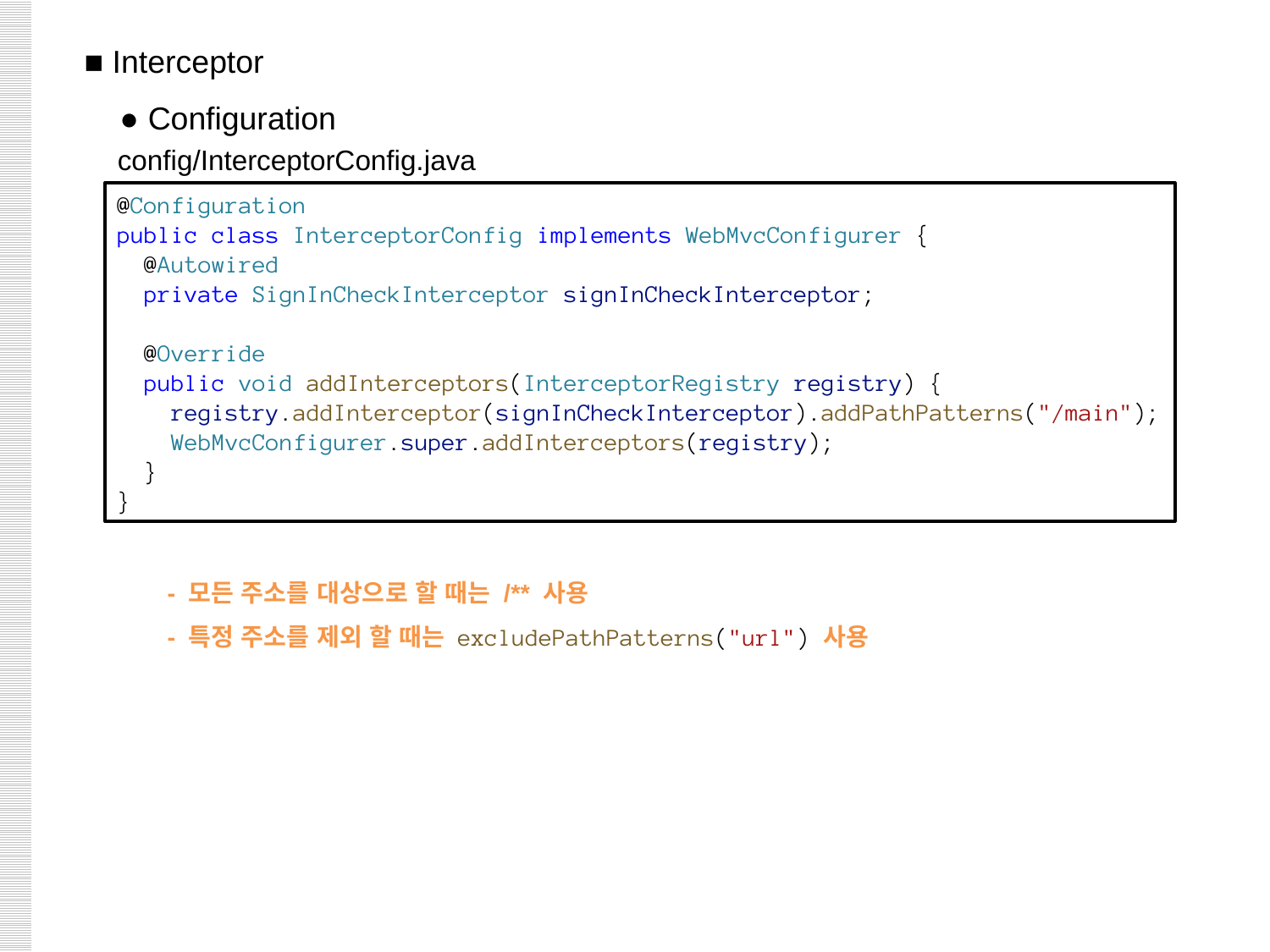

■ Interceptor
    ● Configuration
config/InterceptorConfig.java
@Configuration
public class InterceptorConfig implements WebMvcConfigurer {
  @Autowired
  private SignInCheckInterceptor signInCheckInterceptor;
  @Override
  public void addInterceptors(InterceptorRegistry registry) {
    registry.addInterceptor(signInCheckInterceptor).addPathPatterns("/main");
    WebMvcConfigurer.super.addInterceptors(registry);
  }
}
- 모든 주소를 대상으로 할 때는 /** 사용
- 특정 주소를 제외 할 때는 excludePathPatterns("url") 사용